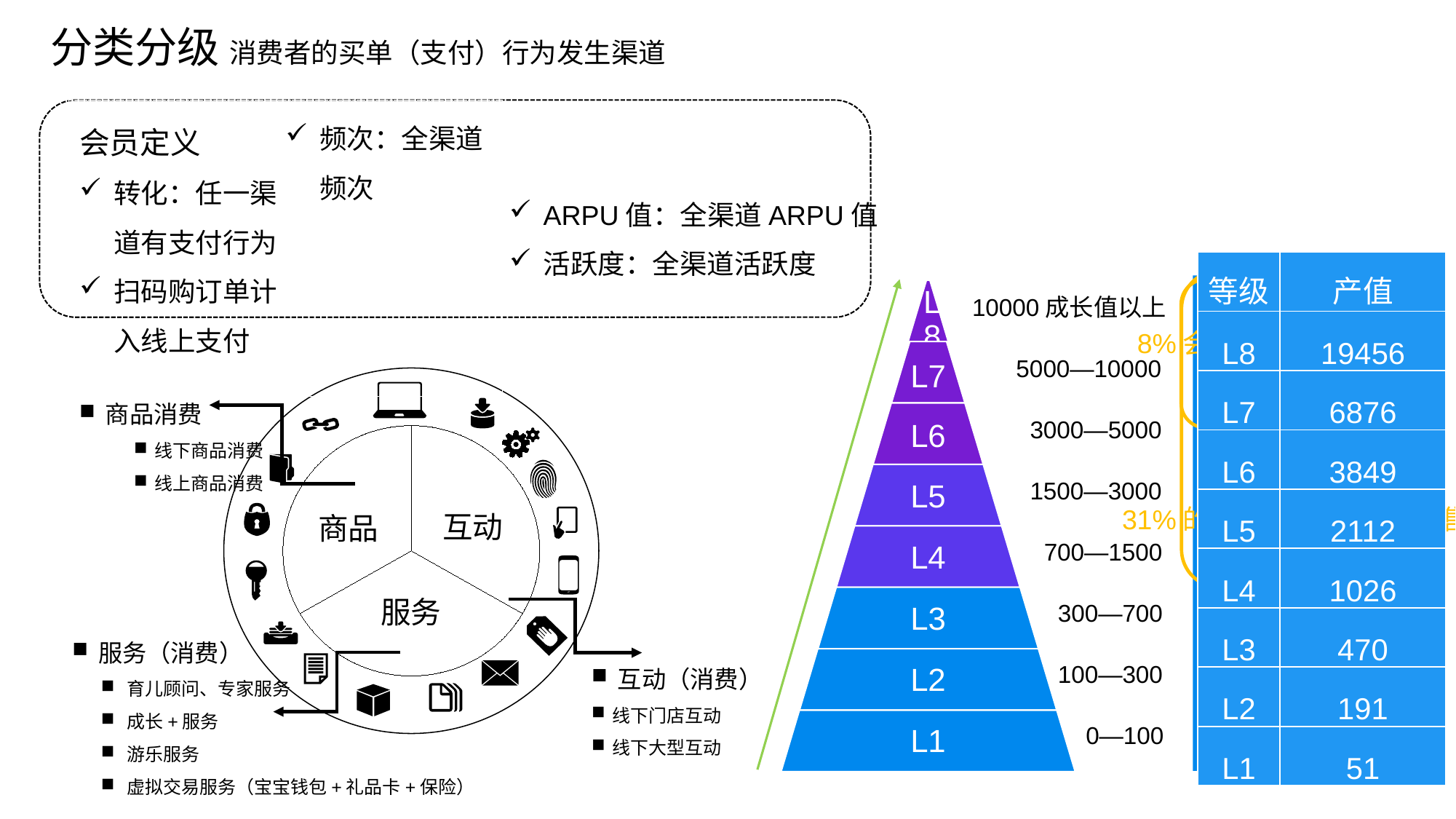

分类分级 消费者的买单（支付）行为发生渠道

会员定义
转化：任一渠道有支付行为
扫码购订单计入线上支付
频次：全渠道频次

ARPU值：全渠道ARPU值
活跃度：全渠道活跃度
人数占比
销售占比

31%的会员带来84%的销售

付费
初级会员
中级会员
高级会员
15.3%
20.6%
15.8%
18.4%
14.3%
9.5%
5.0%
1.2%
1.0%
3.0%
4.1%
8.6%
13.9%
20.3%
25.9%
23.4%

8%会员带来52%的销售
L8
L7
L6
L5
L4
L3
L2
L1

10000成长值以上
5000—10000

3000—5000
1500—3000
700—1500
300—700
100—300
平均等级升级时间43天—>目标37天
平均等级升级时间30天—>
目标26天
平均升级时间45天—>
目标38天
0—100
| 等级 | 产值 |
| --- | --- |
| L8 | 19456 |
| L7 | 6876 |
| L6 | 3849 |
| L5 | 2112 |
| L4 | 1026 |
| L3 | 470 |
| L2 | 191 |
| L1 | 51 |

 商品消费
线下商品消费
线上商品消费

互动
商品

服务

 服务（消费）
育儿顾问、专家服务
成长+服务
游乐服务
虚拟交易服务（宝宝钱包+礼品卡+保险）

 互动（消费）
线下门店互动
线下大型互动